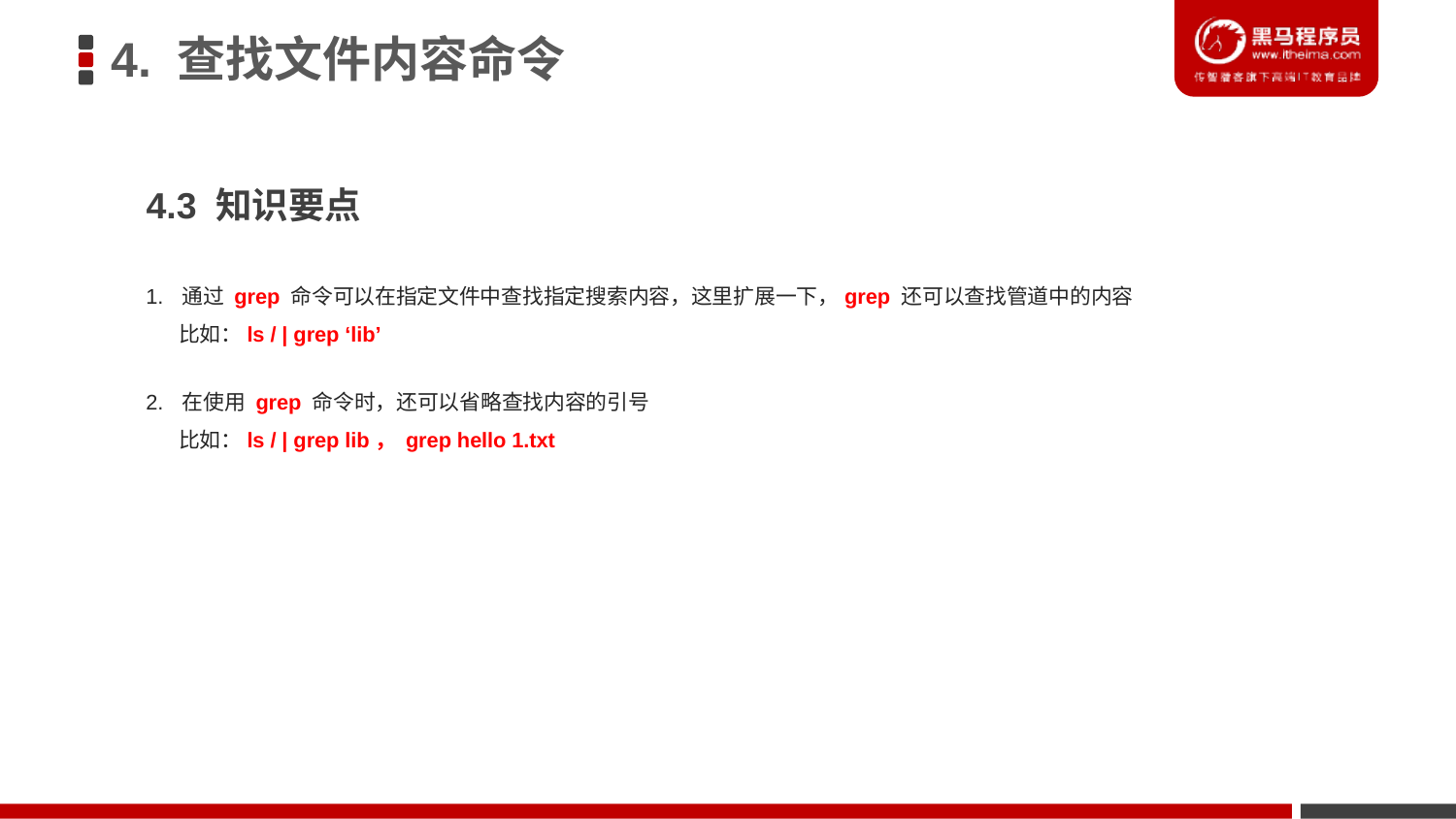

4. 查找文件内容命令
4.3 知识要点
通过 grep 命令可以在指定文件中查找指定搜索内容，这里扩展一下，grep 还可以查找管道中的内容
      比如：ls / | grep ‘lib’
在使用 grep 命令时，还可以省略查找内容的引号
      比如：ls / | grep lib， grep hello 1.txt